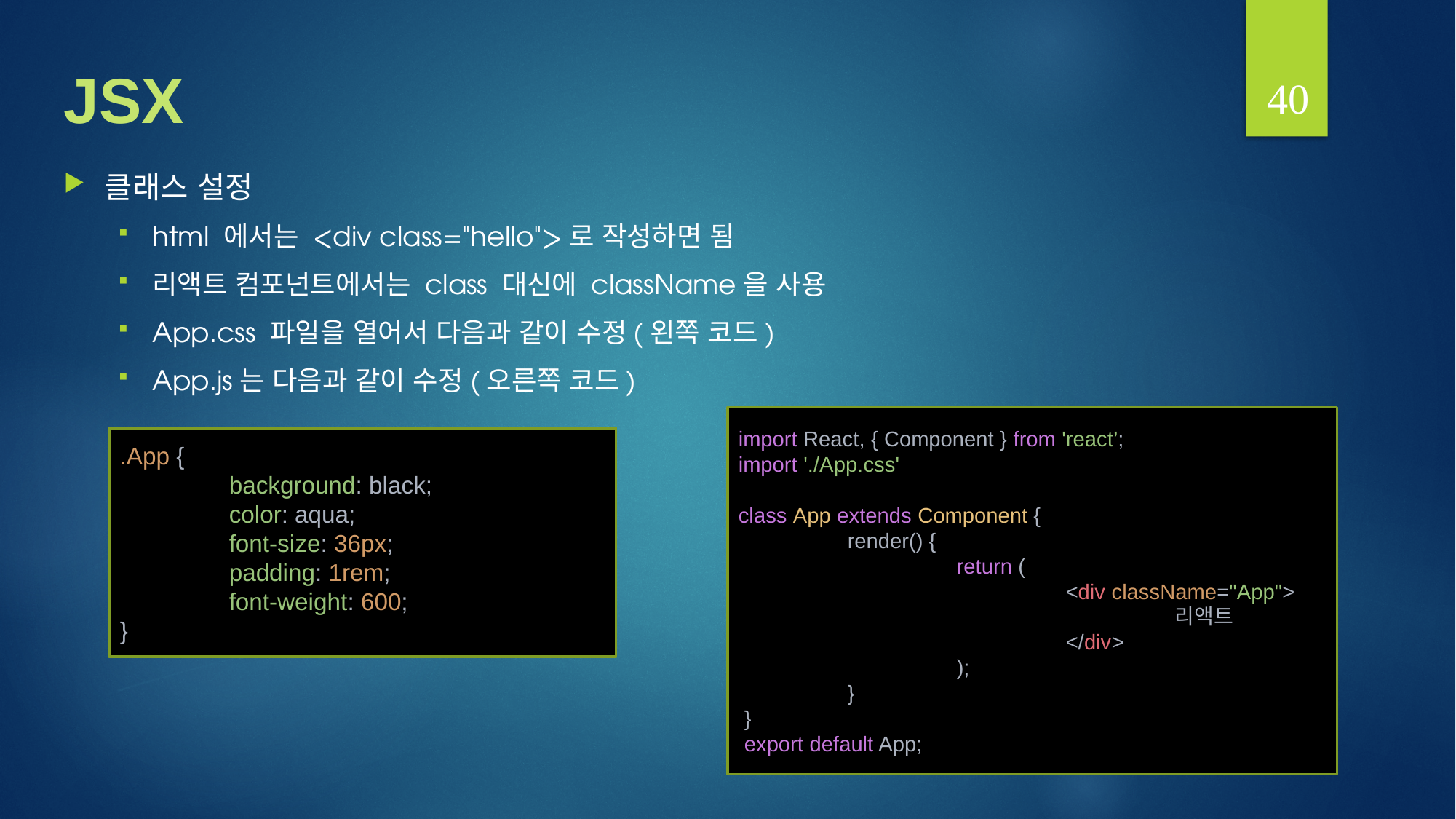

40
# JSX
클래스 설정
html 에서는 <div class="hello">로 작성하면 됨
리액트 컴포넌트에서는 class 대신에 className을 사용
App.css 파일을 열어서 다음과 같이 수정(왼쪽 코드)
App.js는 다음과 같이 수정(오른쪽 코드)
import React, { Component } from 'react’;
import './App.css'

class App extends Component {
	render() {
		return (
			<div className="App">
				리액트
			</div>
		);
	}
 }
 export default App;
.App {
	background: black;
	color: aqua;
	font-size: 36px;
	padding: 1rem;
	font-weight: 600;
}